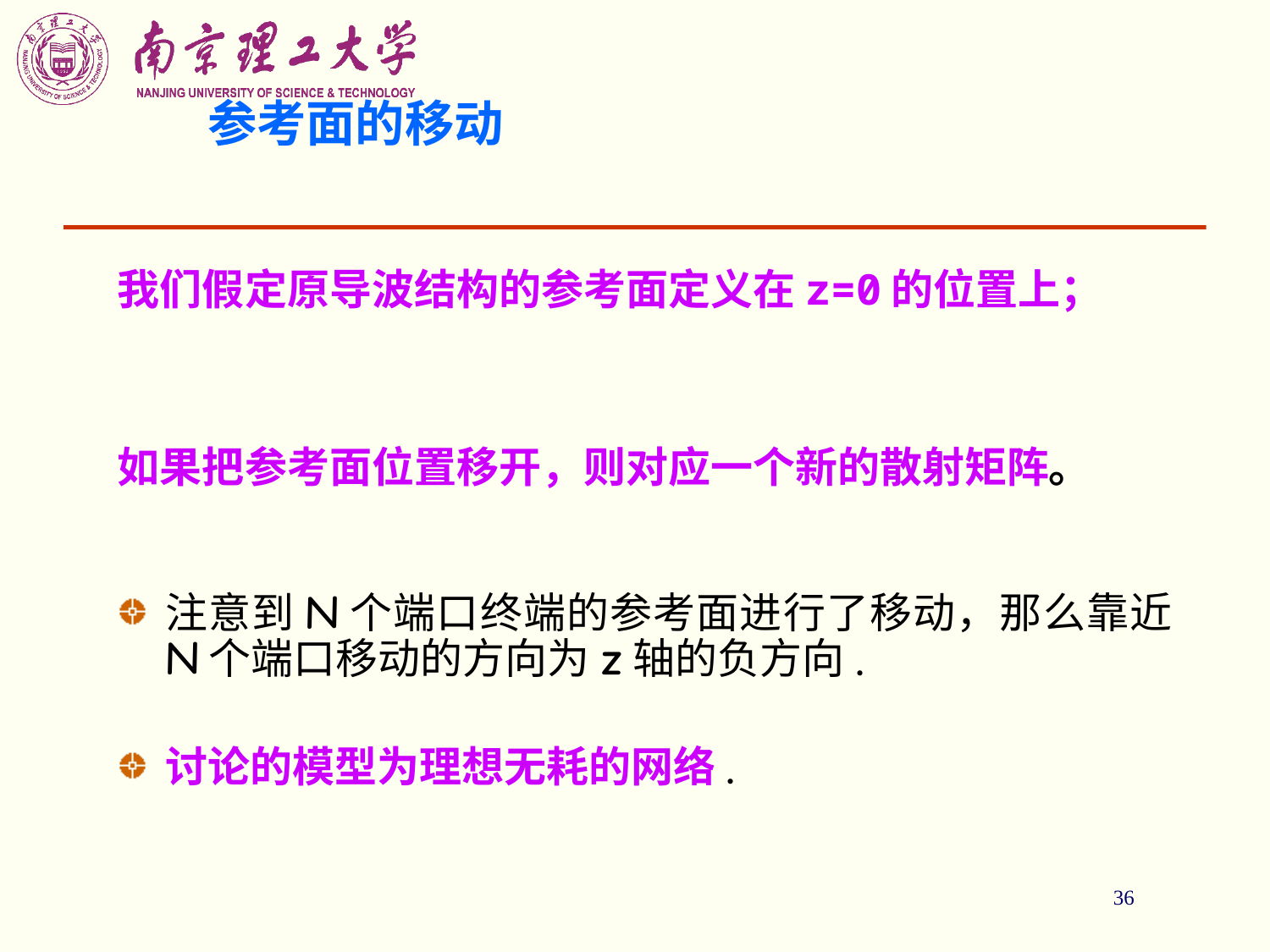

36
# 参考面的移动

我们假定原导波结构的参考面定义在z=0的位置上；

如果把参考面位置移开，则对应一个新的散射矩阵。

注意到N个端口终端的参考面进行了移动，那么靠近N个端口移动的方向为z轴的负方向.

讨论的模型为理想无耗的网络.